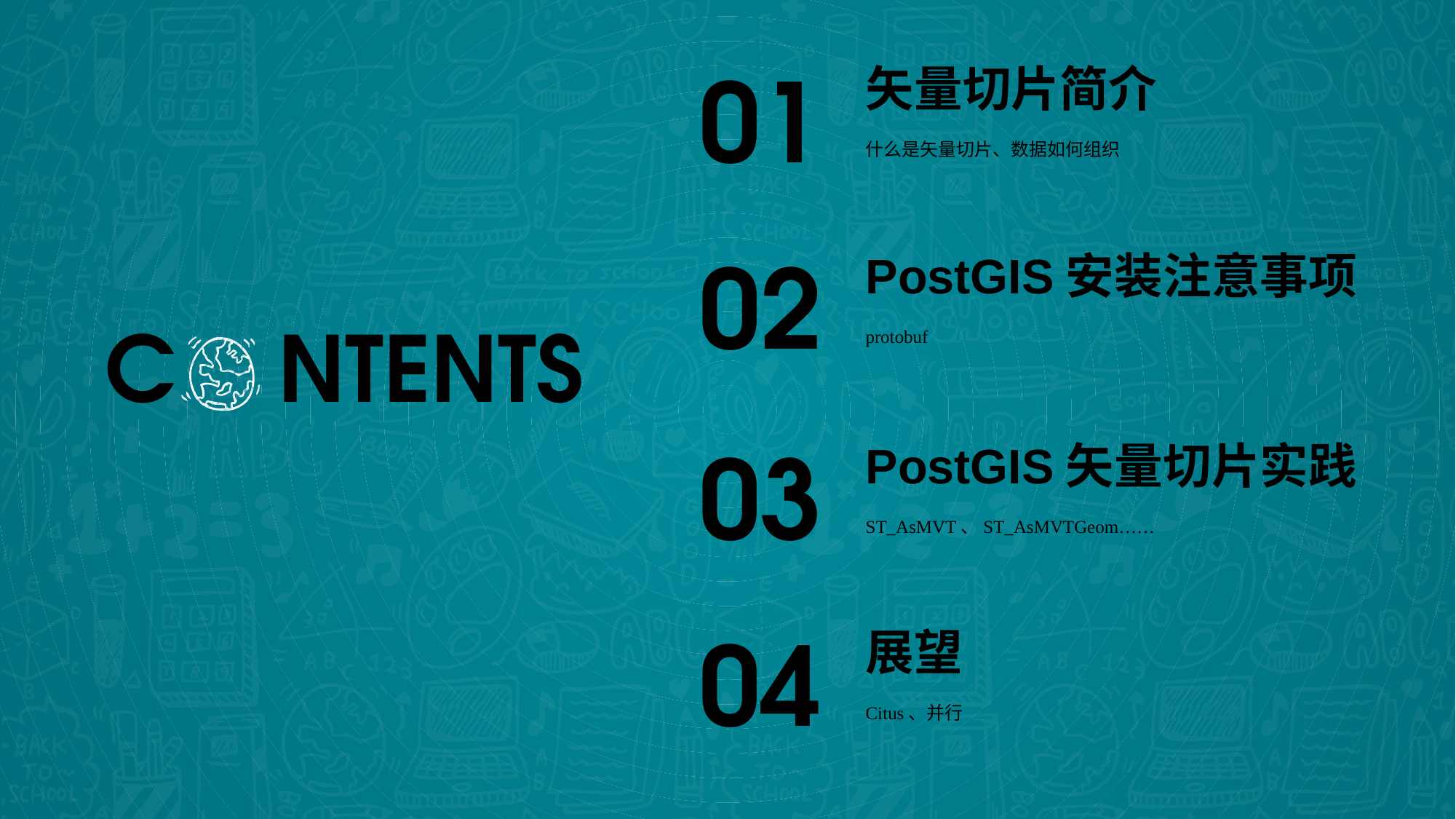

矢量切片简介
01
什么是矢量切片、数据如何组织
PostGIS安装注意事项
02
protobuf
C    NTENTS

PostGIS矢量切片实践
03
ST_AsMVT、ST_AsMVTGeom……
展望
04
Citus、并行